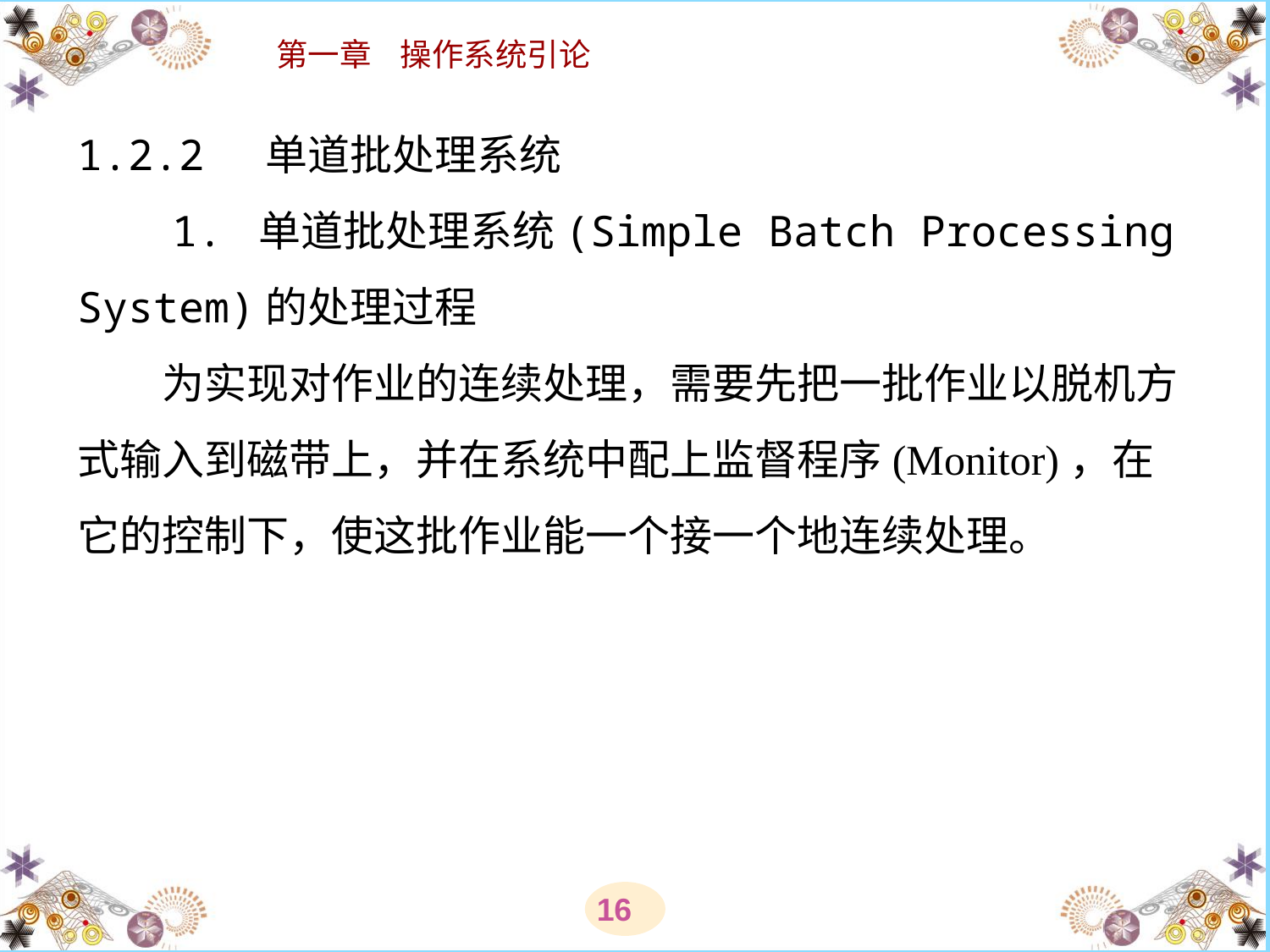

# 1.2.2  单道批处理系统 　　1. 单道批处理系统(Simple Batch Processing System)的处理过程 　　为实现对作业的连续处理，需要先把一批作业以脱机方式输入到磁带上，并在系统中配上监督程序(Monitor)，在它的控制下，使这批作业能一个接一个地连续处理。